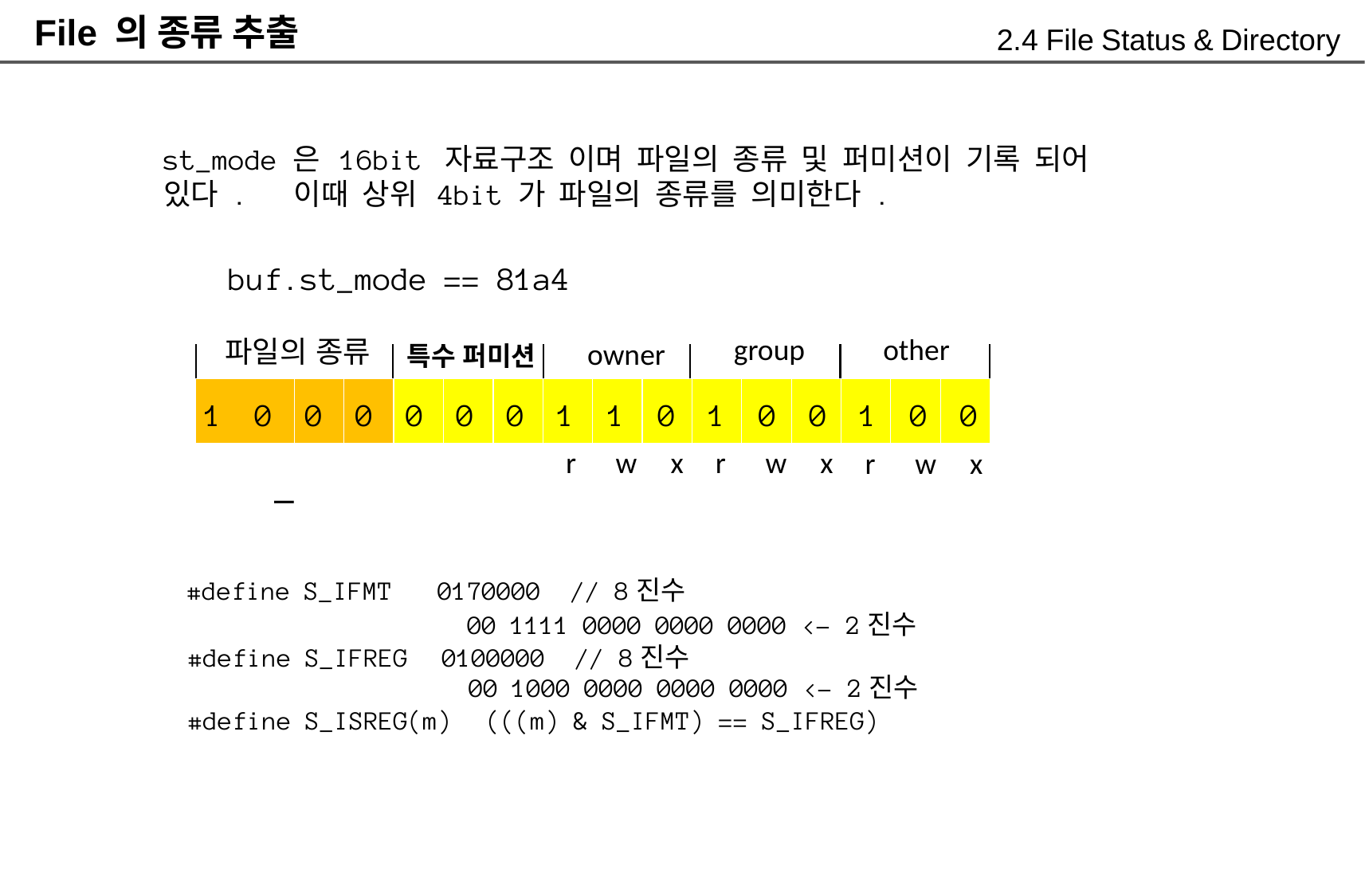

File 의 종류 추출
2.4 File Status & Directory

st_mode 은  16bit  자료구조  이며  파일의  종류  및  퍼미션이  기록  되어
있다 .     이때  상위  4bit 가  파일의  종류를  의미한다 .

	buf.st_mode  ==  81a4
group
other
파일의 종류
owner
특수 퍼미션

1    0    0    0    0    0    0    1    1    0    1    0    0    1    0    0

	-
r
w
x
r
w
x
r
w
x
#define  S_IFMT
 0170000  // 8진수
	  00  1111  0000  0000  0000 <- 2진수
#define  S_IFREG     0100000  // 8진수
		00  1000  0000  0000  0000 <- 2진수
#define  S_ISREG(m)     (((m)  &  S_IFMT)  ==  S_IFREG)